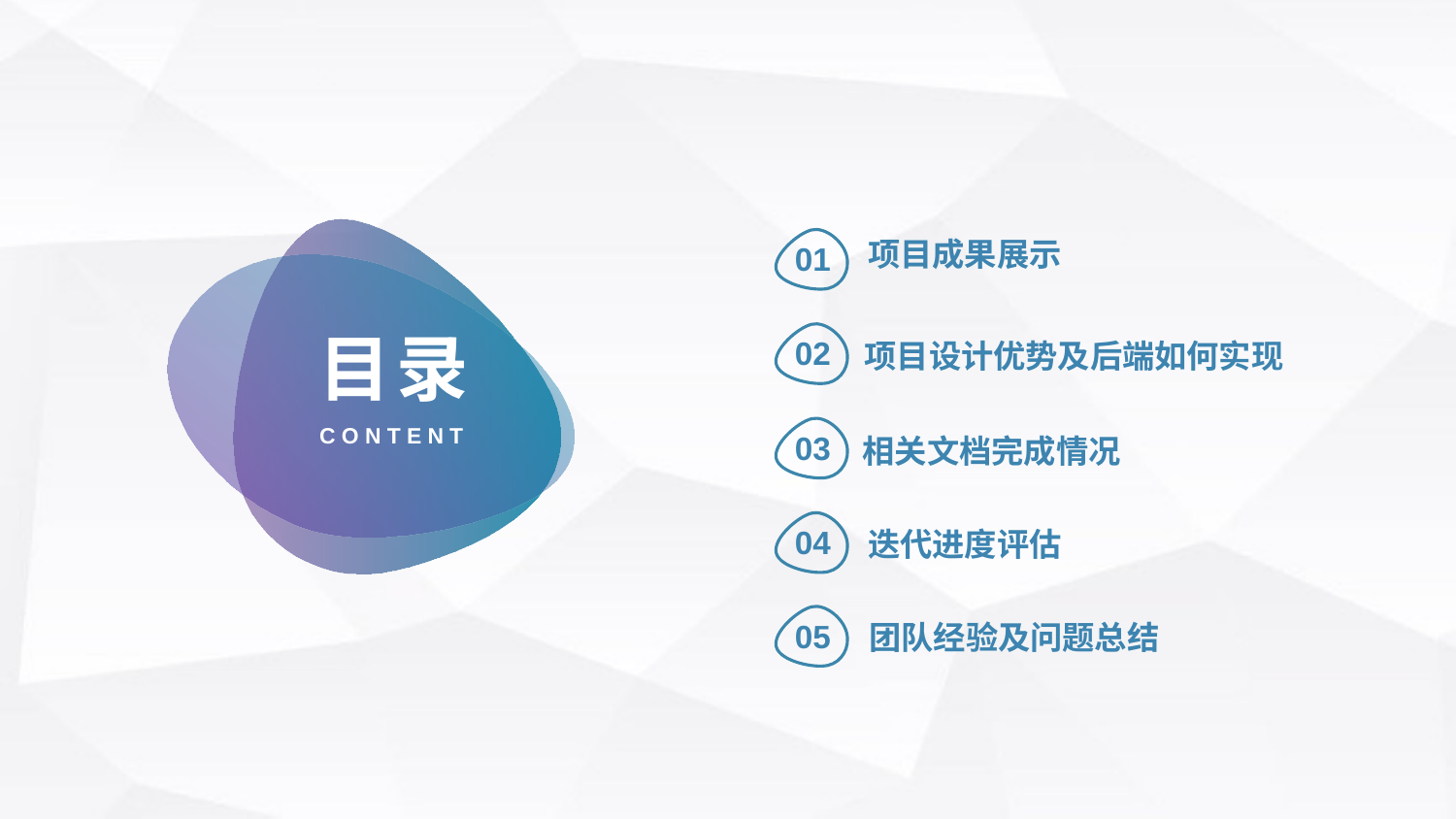

项目成果展示

01
目录
CONTENT

02
项目设计优势及后端如何实现

相关文档完成情况

03

04
迭代进度评估

05
团队经验及问题总结